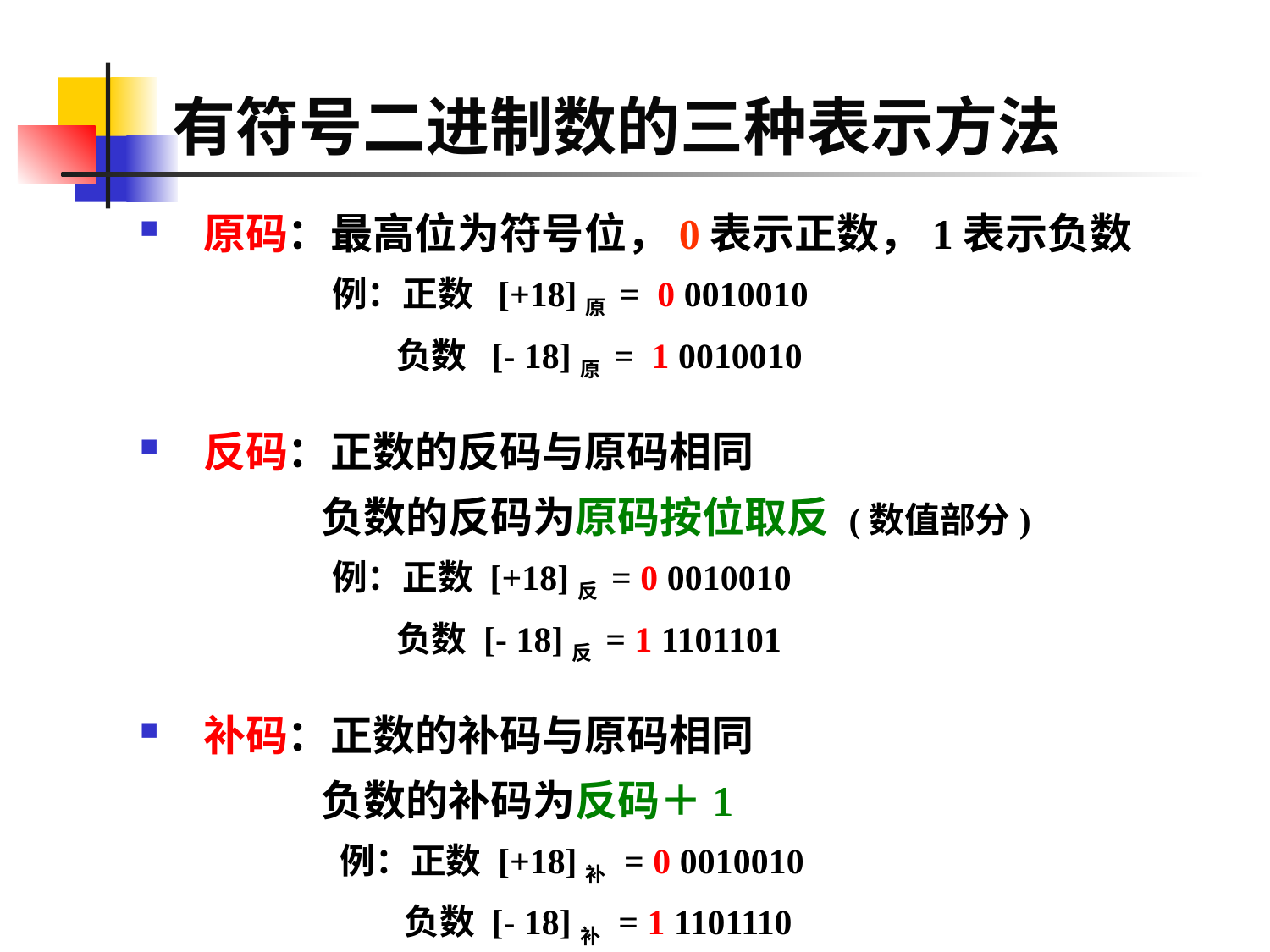

# 有符号二进制数的三种表示方法
原码：最高位为符号位，0表示正数，1表示负数
             例：正数  [+18]原 =  0 0010010
                     负数  [- 18]原 =  1 0010010

反码：正数的反码与原码相同
                  负数的反码为原码按位取反 (数值部分)
             例：正数 [+18]反 = 0 0010010
                     负数 [- 18]反 = 1 1101101

补码：正数的补码与原码相同
                  负数的补码为反码＋1
              例：正数 [+18]补  = 0 0010010
                      负数 [- 18]补  = 1 1101110